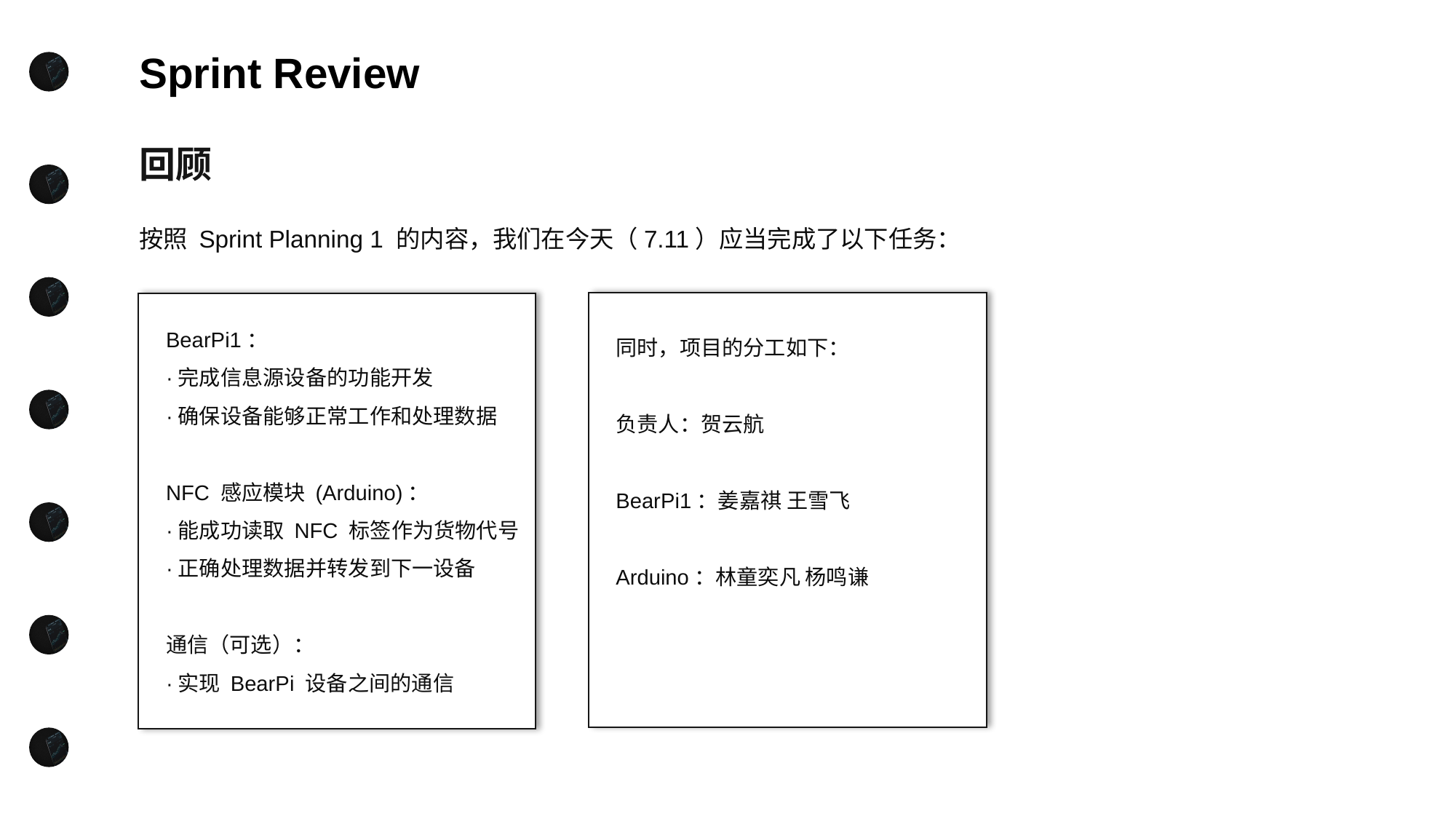

Sprint Review

回顾

按照 Sprint Planning 1 的内容，我们在今天（7.11）应当完成了以下任务：

BearPi1：
·完成信息源设备的功能开发
·确保设备能够正常工作和处理数据

NFC 感应模块 (Arduino)：
·能成功读取 NFC 标签作为货物代号
·正确处理数据并转发到下一设备

通信（可选）：
·实现 BearPi 设备之间的通信
同时，项目的分工如下：

负责人：贺云航

BearPi1：姜嘉祺 王雪飞

Arduino：林童奕凡 杨鸣谦